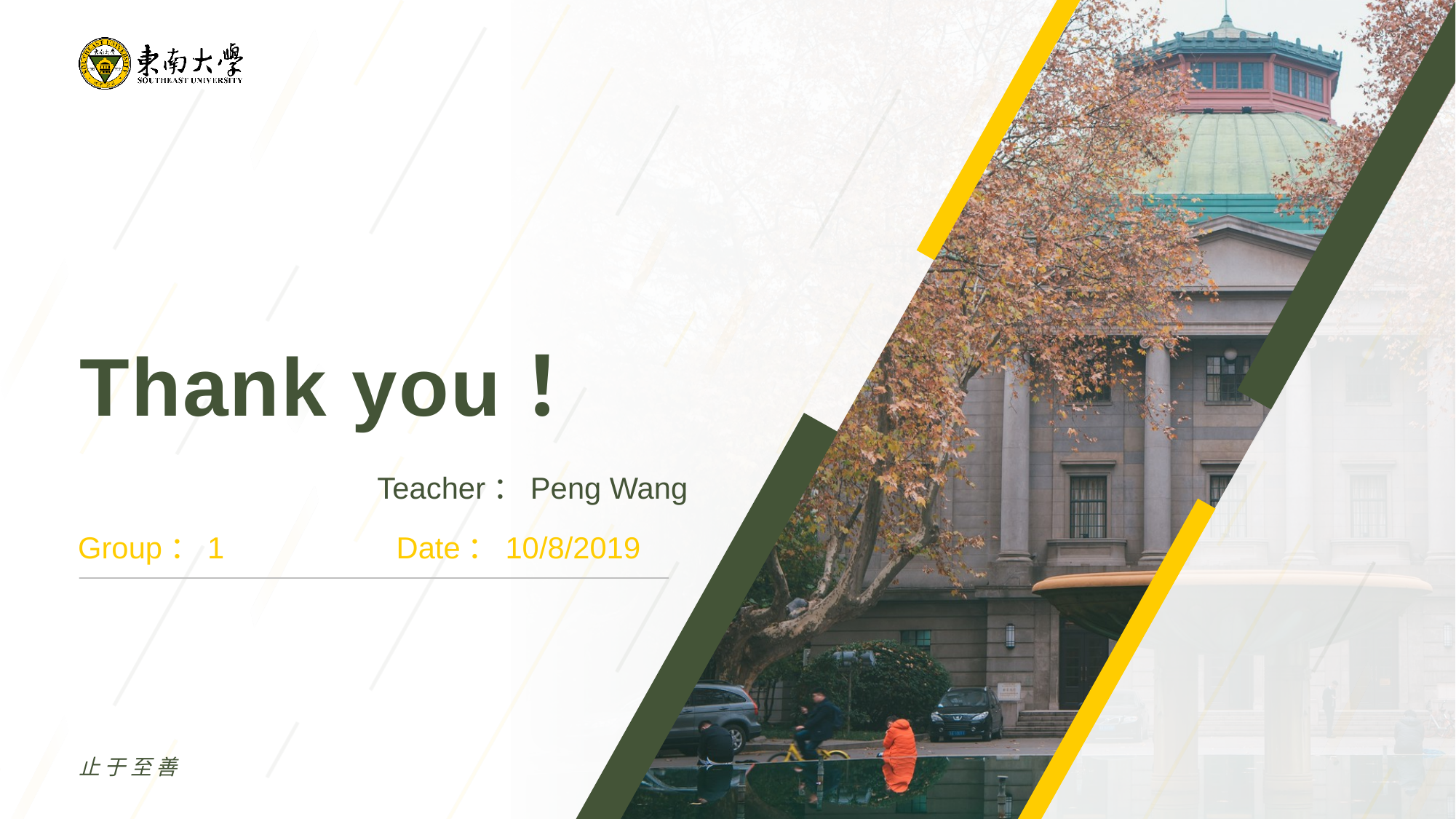

Thank you！
Teacher：Peng Wang
Group：1
Date：10/8/2019
止于至善